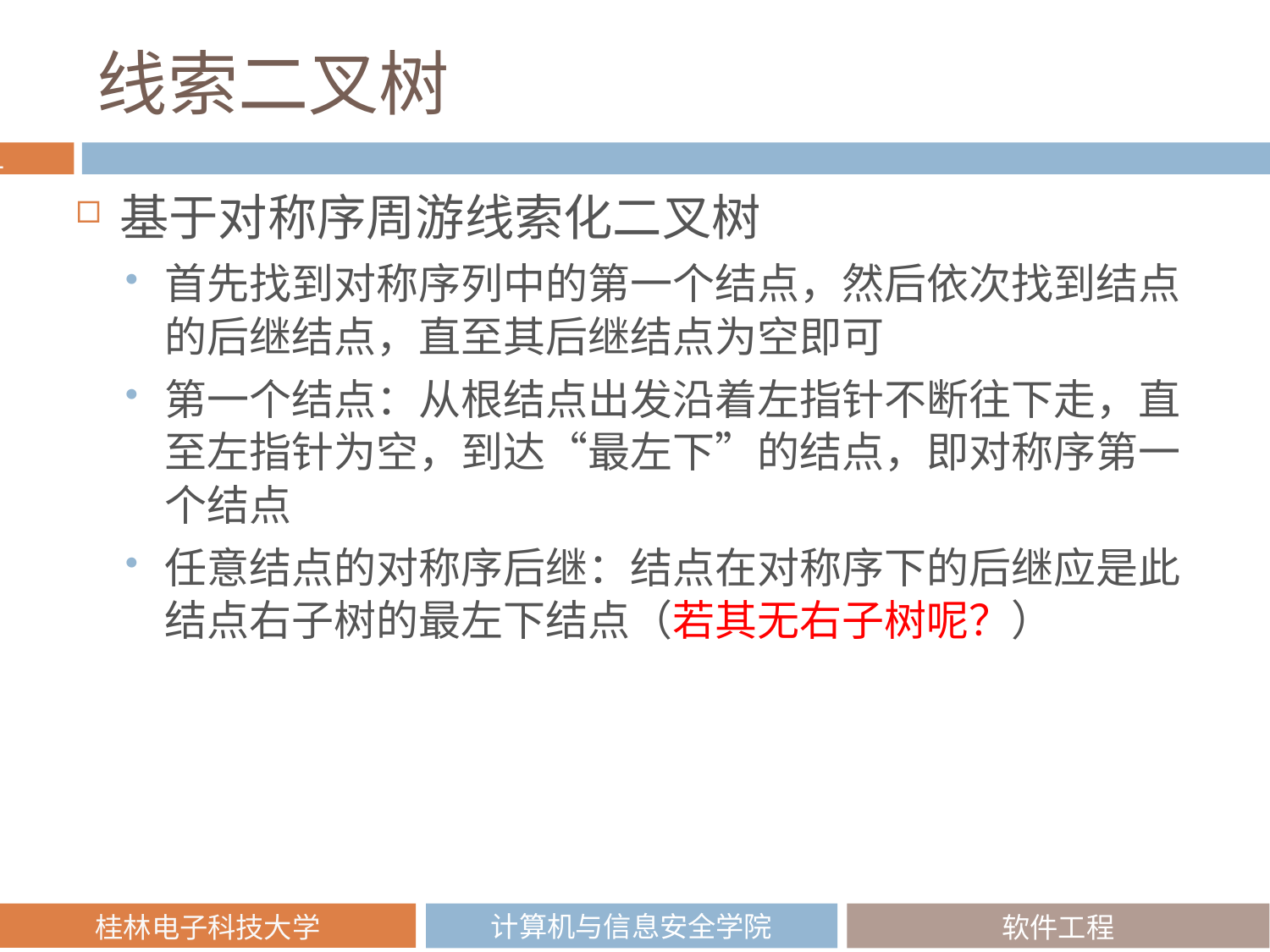

# 线索二叉树
基于对称序周游线索化二叉树
首先找到对称序列中的第一个结点，然后依次找到结点的后继结点，直至其后继结点为空即可
第一个结点：从根结点出发沿着左指针不断往下走，直至左指针为空，到达“最左下”的结点，即对称序第一个结点
任意结点的对称序后继：结点在对称序下的后继应是此结点右子树的最左下结点（若其无右子树呢？）